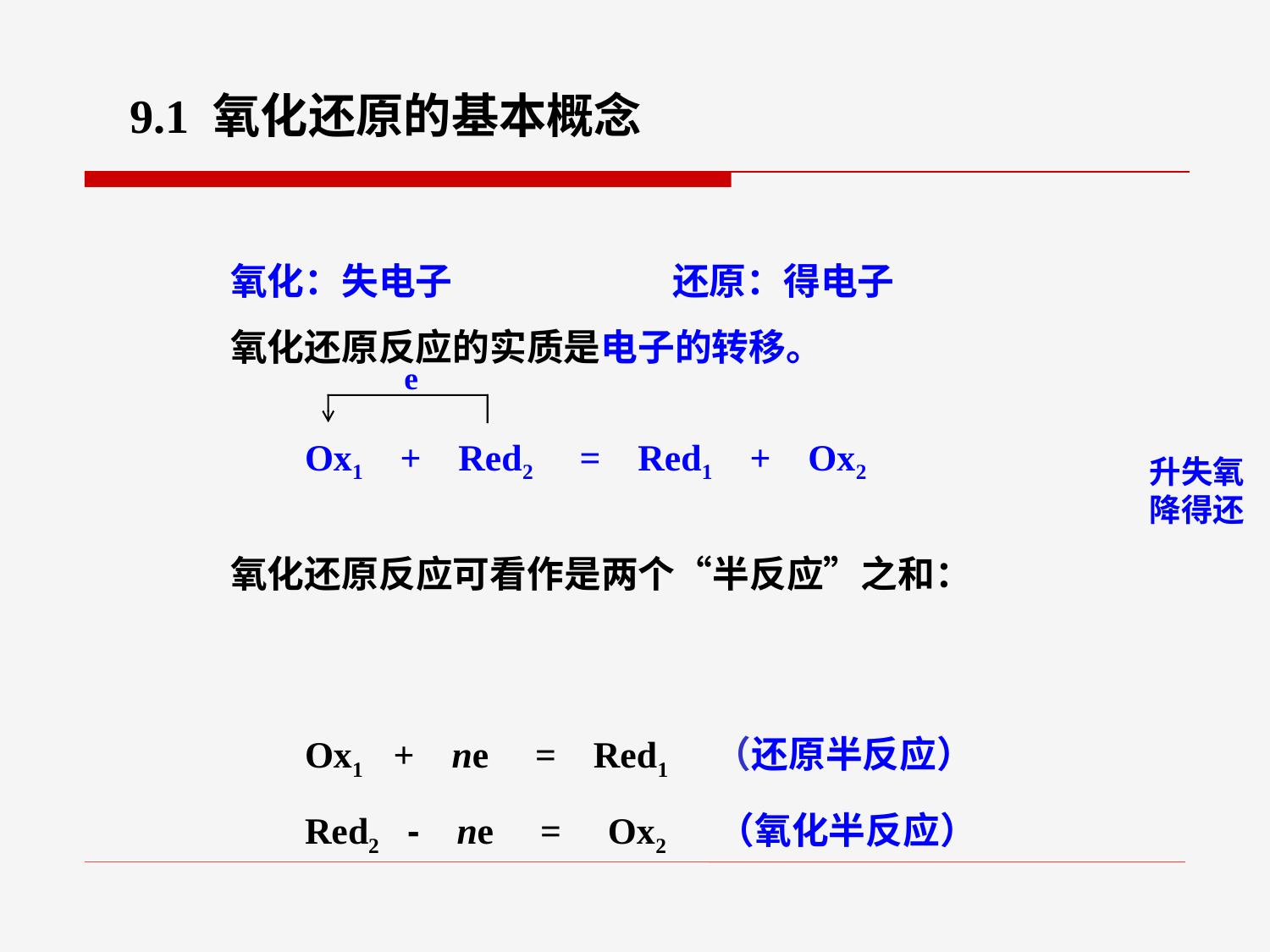

9.1 氧化还原的基本概念
氧化：失电子                          还原：得电子
氧化还原反应的实质是电子的转移。
        Ox1    +    Red2     =    Red1    +    Ox2
氧化还原反应可看作是两个“半反应”之和：
        Ox1     +    ne     =    Red1       （还原半反应）
        Red2   -    ne     =     Ox2        （氧化半反应）
e

升失氧
降得还